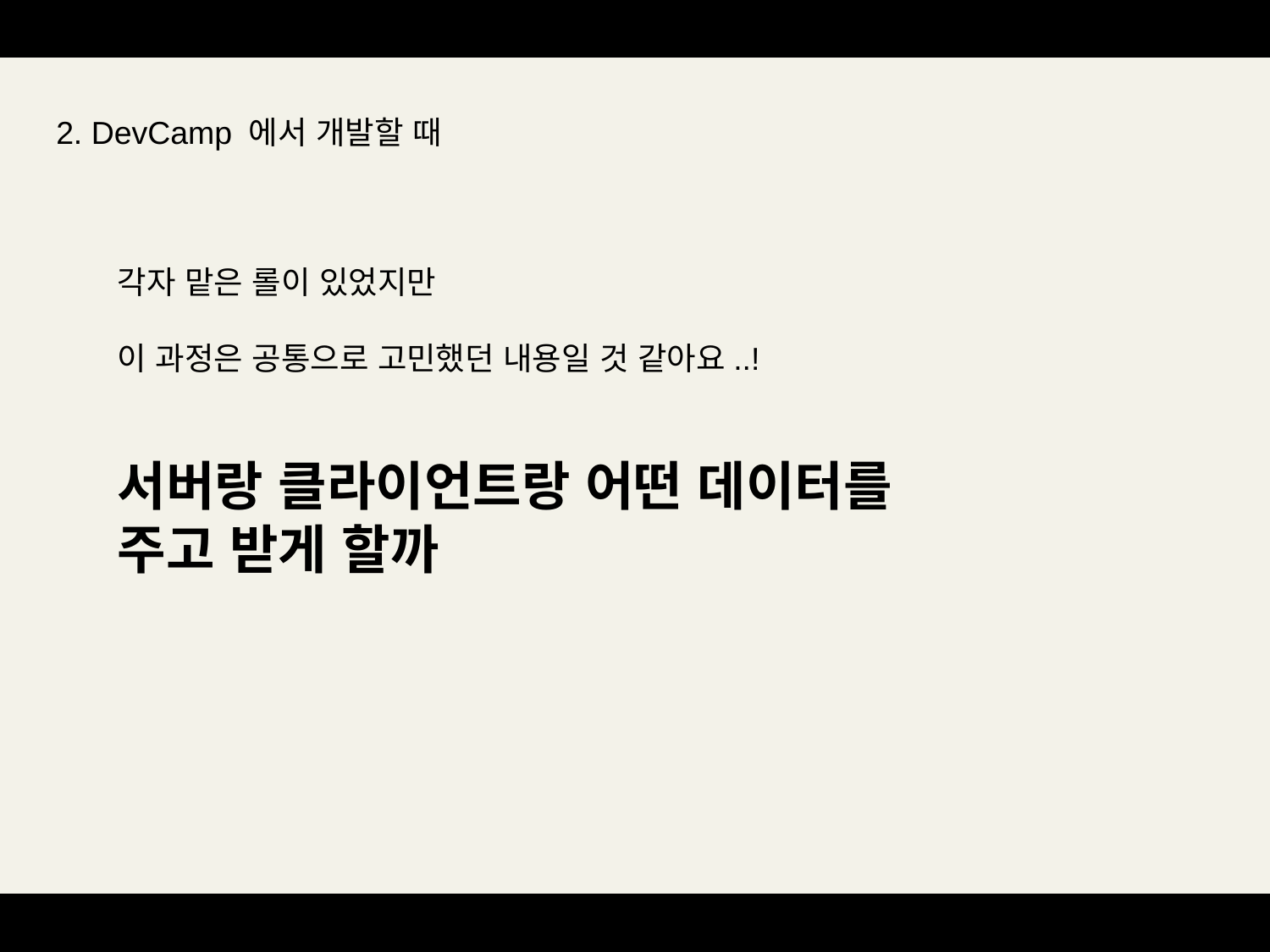

2. DevCamp 에서 개발할 때
각자 맡은 롤이 있었지만
이 과정은 공통으로 고민했던 내용일 것 같아요..!

서버랑 클라이언트랑 어떤 데이터를
주고 받게 할까